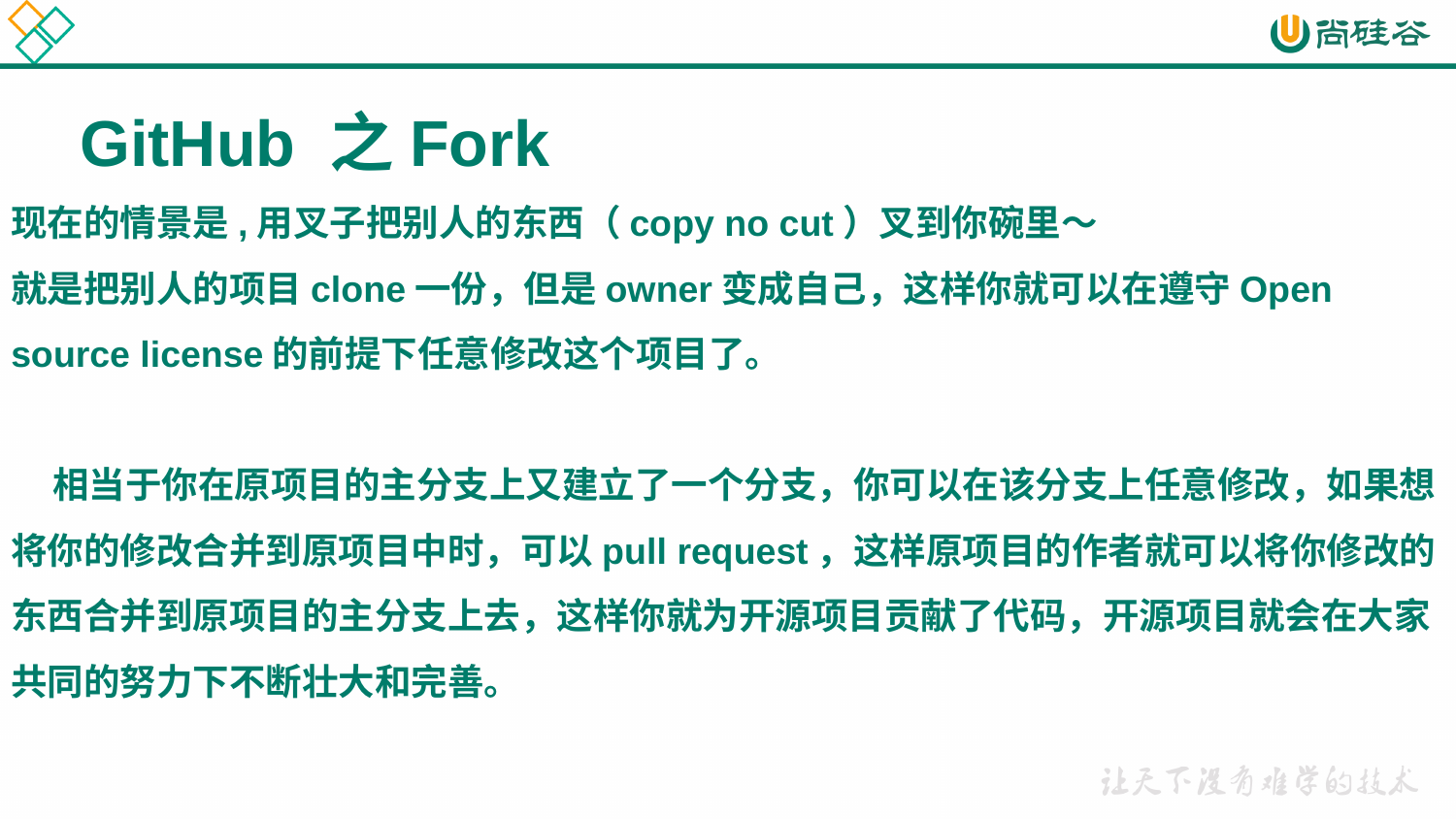

GitHub 之Fork
现在的情景是,用叉子把别人的东西（copy no cut）叉到你碗里～
就是把别人的项目clone一份，但是owner变成自己，这样你就可以在遵守Open source license的前提下任意修改这个项目了。

    相当于你在原项目的主分支上又建立了一个分支，你可以在该分支上任意修改，如果想将你的修改合并到原项目中时，可以pull request，这样原项目的作者就可以将你修改的东西合并到原项目的主分支上去，这样你就为开源项目贡献了代码，开源项目就会在大家共同的努力下不断壮大和完善。